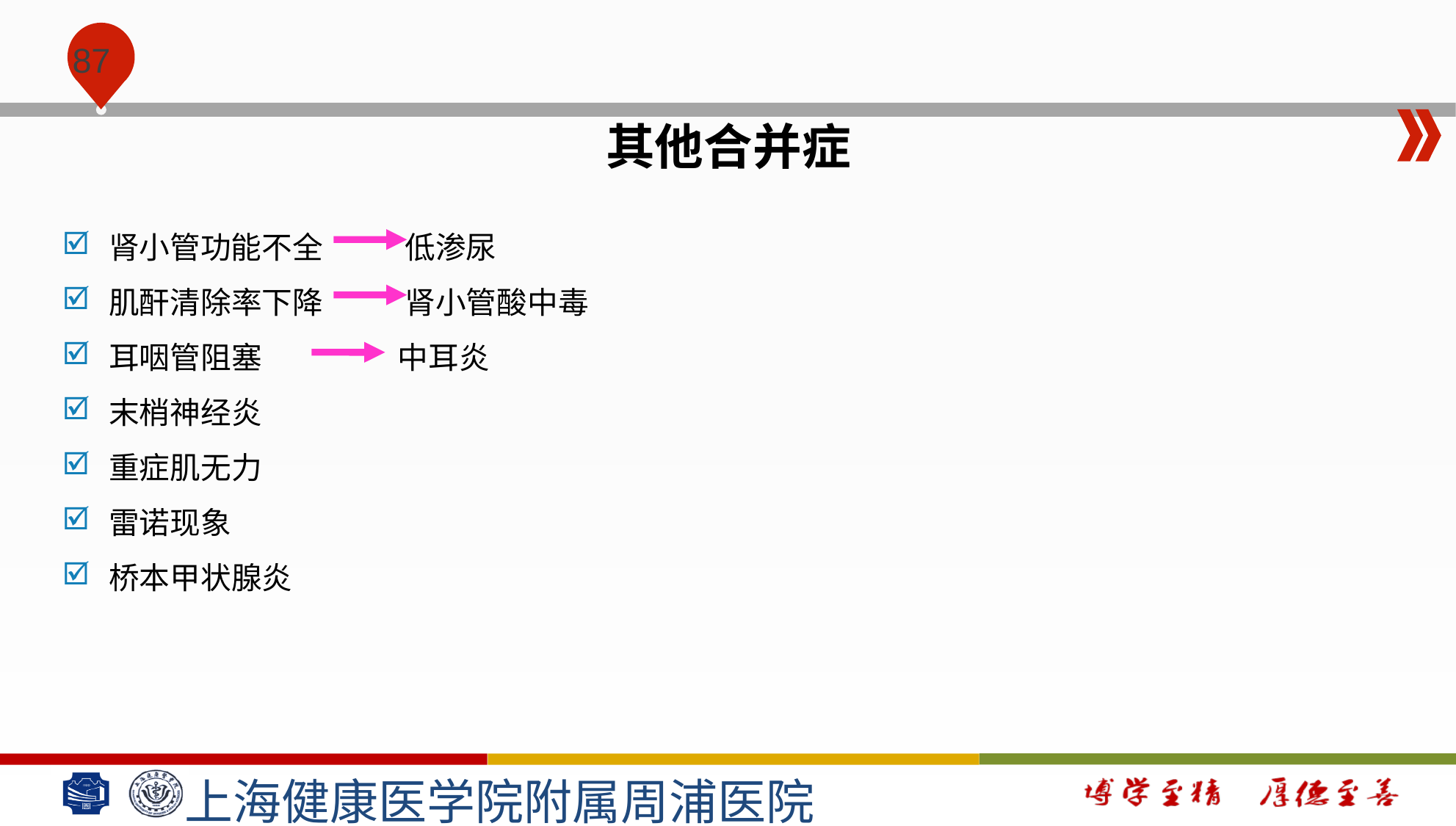

#

其他合并症
肾小管功能不全            低渗尿
肌酐清除率下降            肾小管酸中毒
耳咽管阻塞                    中耳炎
末梢神经炎
重症肌无力
雷诺现象
桥本甲状腺炎